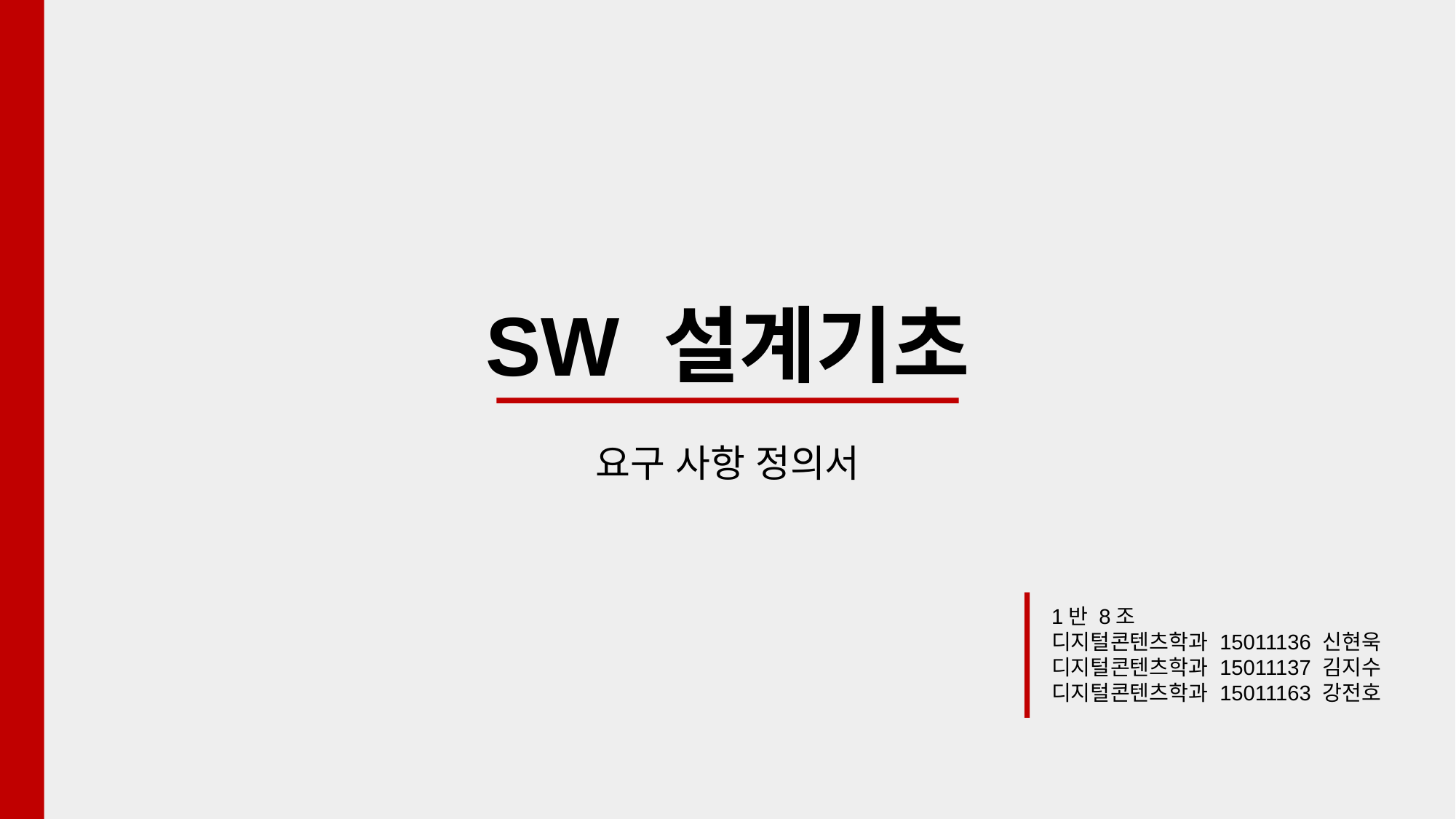

SW 설계기초

요구 사항 정의서

1반 8조
디지털콘텐츠학과 15011136 신현욱
디지털콘텐츠학과 15011137 김지수
디지털콘텐츠학과 15011163 강전호